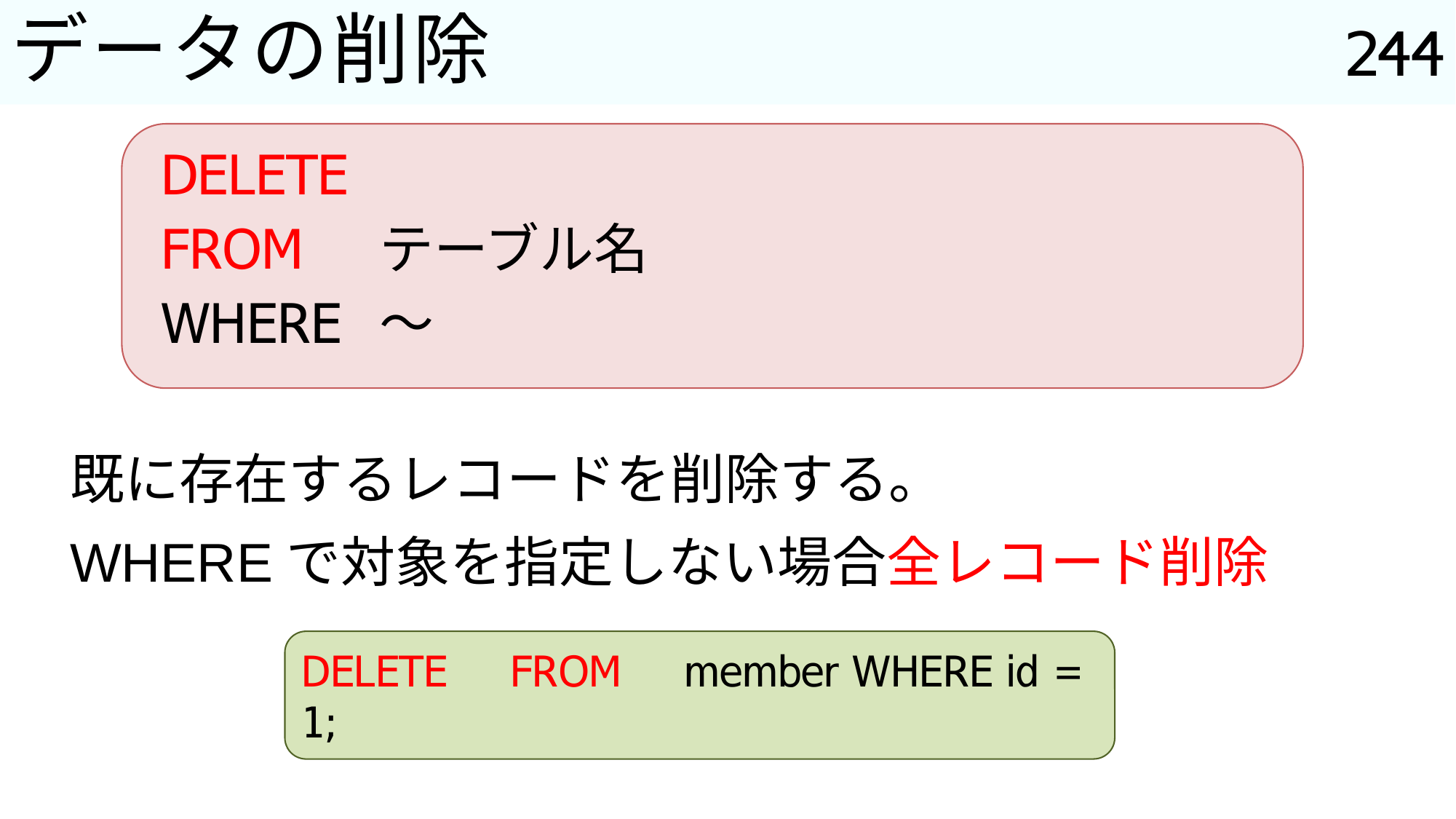

244
# データの削除

DELETE
FROM	テーブル名
WHERE	～
既に存在するレコードを削除する。
WHEREで対象を指定しない場合全レコード削除

DELETE　FROM　member WHERE id = 1;